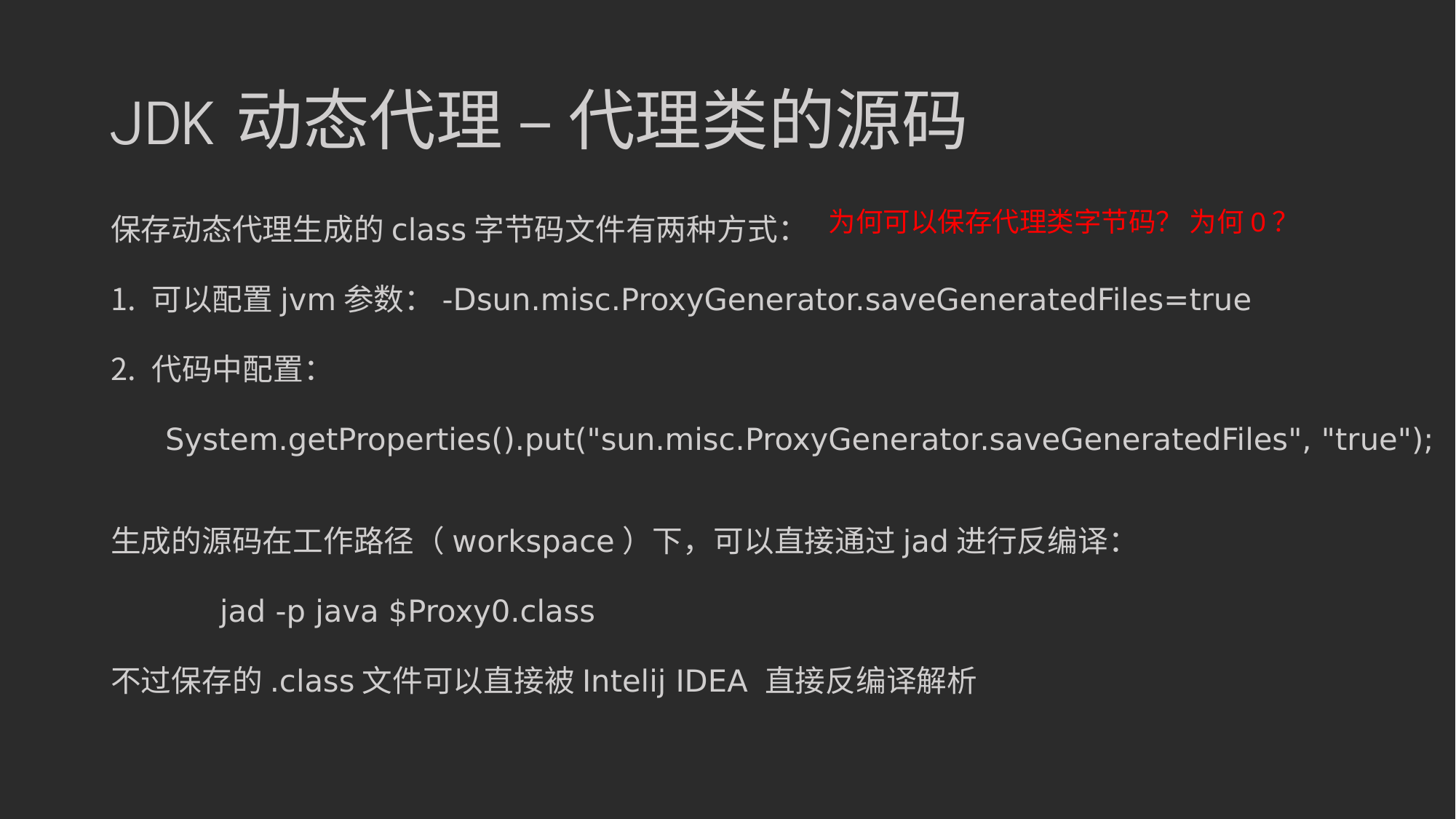

# JDK动态代理 – 代理类的源码
保存动态代理生成的class字节码文件有两种方式：
可以配置jvm参数：-Dsun.misc.ProxyGenerator.saveGeneratedFiles=true
代码中配置：
System.getProperties().put("sun.misc.ProxyGenerator.saveGeneratedFiles", "true");
为何可以保存代理类字节码？ 为何0？
生成的源码在工作路径（workspace）下，可以直接通过jad进行反编译：
	jad -p java $Proxy0.class
不过保存的.class文件可以直接被Intelij IDEA 直接反编译解析